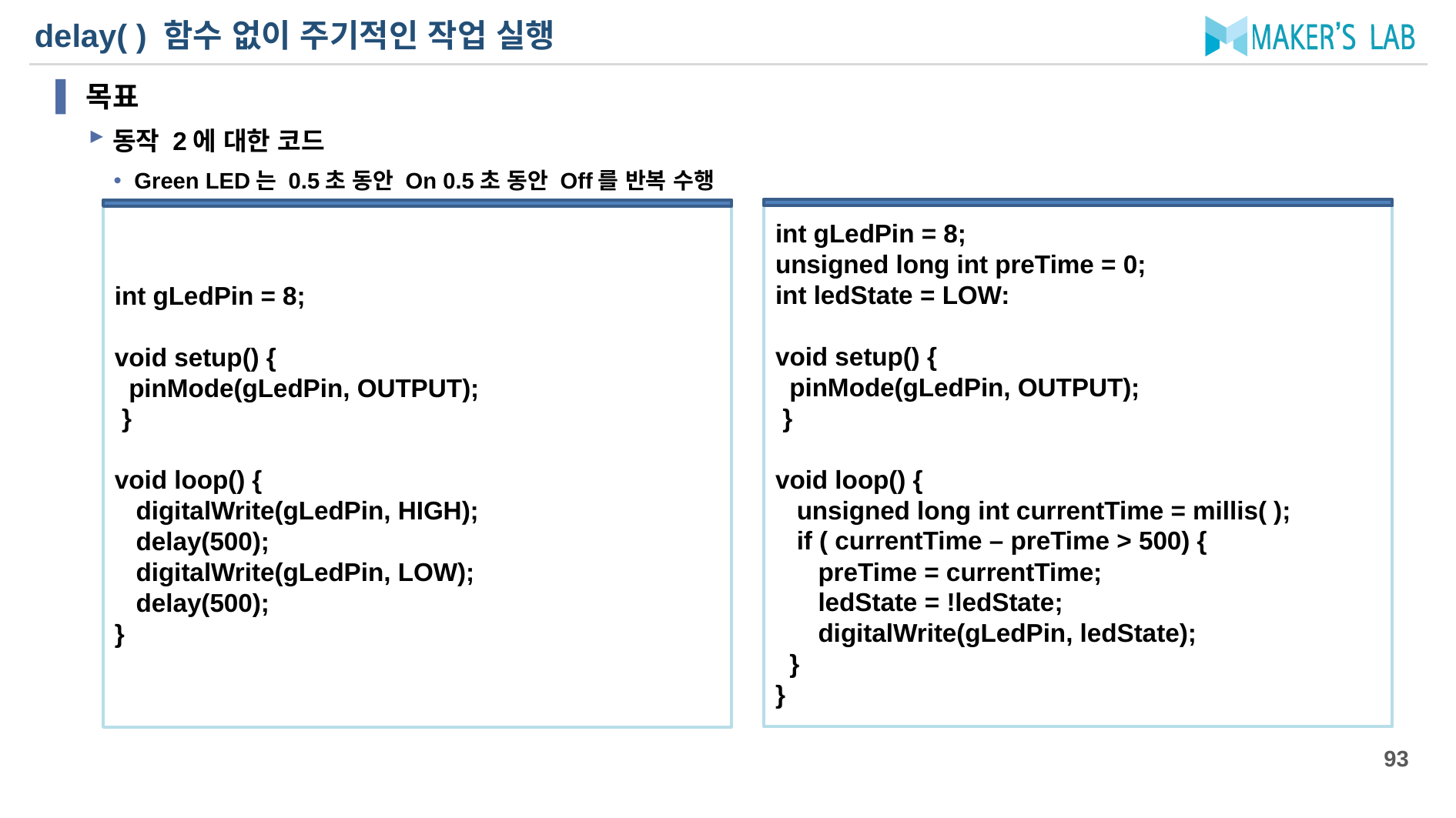

# delay( ) 함수 없이 주기적인 작업 실행
목표
동작 2에 대한 코드
Green LED는 0.5초 동안 On 0.5초 동안 Off를 반복 수행

int gLedPin = 8;
unsigned long int preTime = 0;
int ledState = LOW:

void setup() {
  pinMode(gLedPin, OUTPUT);
 }

void loop() {
   unsigned long int currentTime = millis( );
   if ( currentTime – preTime > 500) {
      preTime = currentTime;
      ledState = !ledState;
      digitalWrite(gLedPin, ledState);
  }
}

int gLedPin = 8;

void setup() {
  pinMode(gLedPin, OUTPUT);
 }

void loop() {
   digitalWrite(gLedPin, HIGH);
   delay(500);
   digitalWrite(gLedPin, LOW);
   delay(500);
}
93